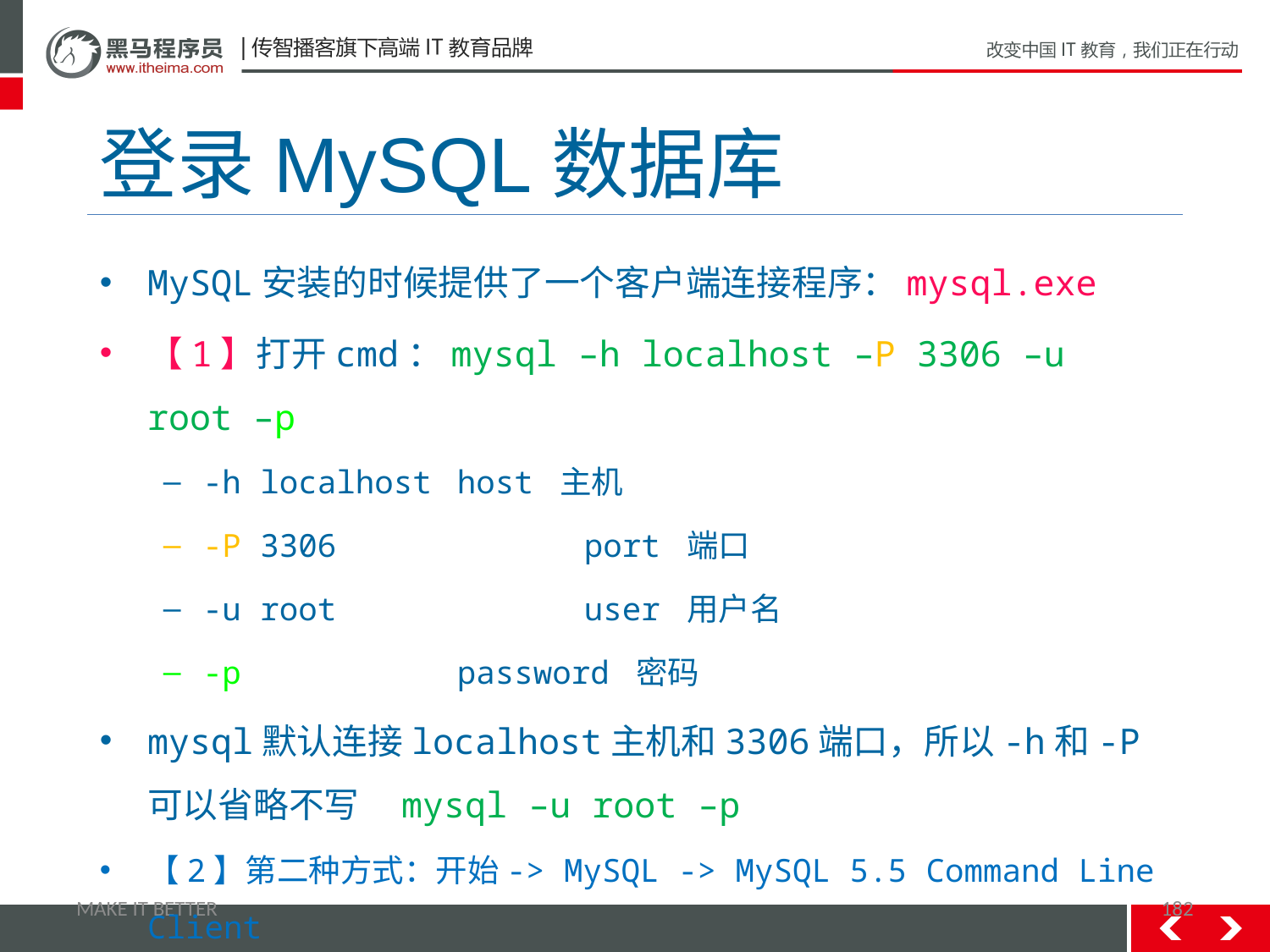

# 登录MySQL数据库
MySQL安装的时候提供了一个客户端连接程序：mysql.exe
【1】打开cmd：mysql –h localhost –P 3306 –u root –p
-h localhost	host 主机
-P 3306		port 端口
-u root		user 用户名
-p		password 密码
mysql默认连接localhost主机和3306端口，所以-h和-P可以省略不写	mysql –u root –p
【2】第二种方式：开始-> MySQL -> MySQL 5.5 Command Line Client
MAKE IT BETTER
182